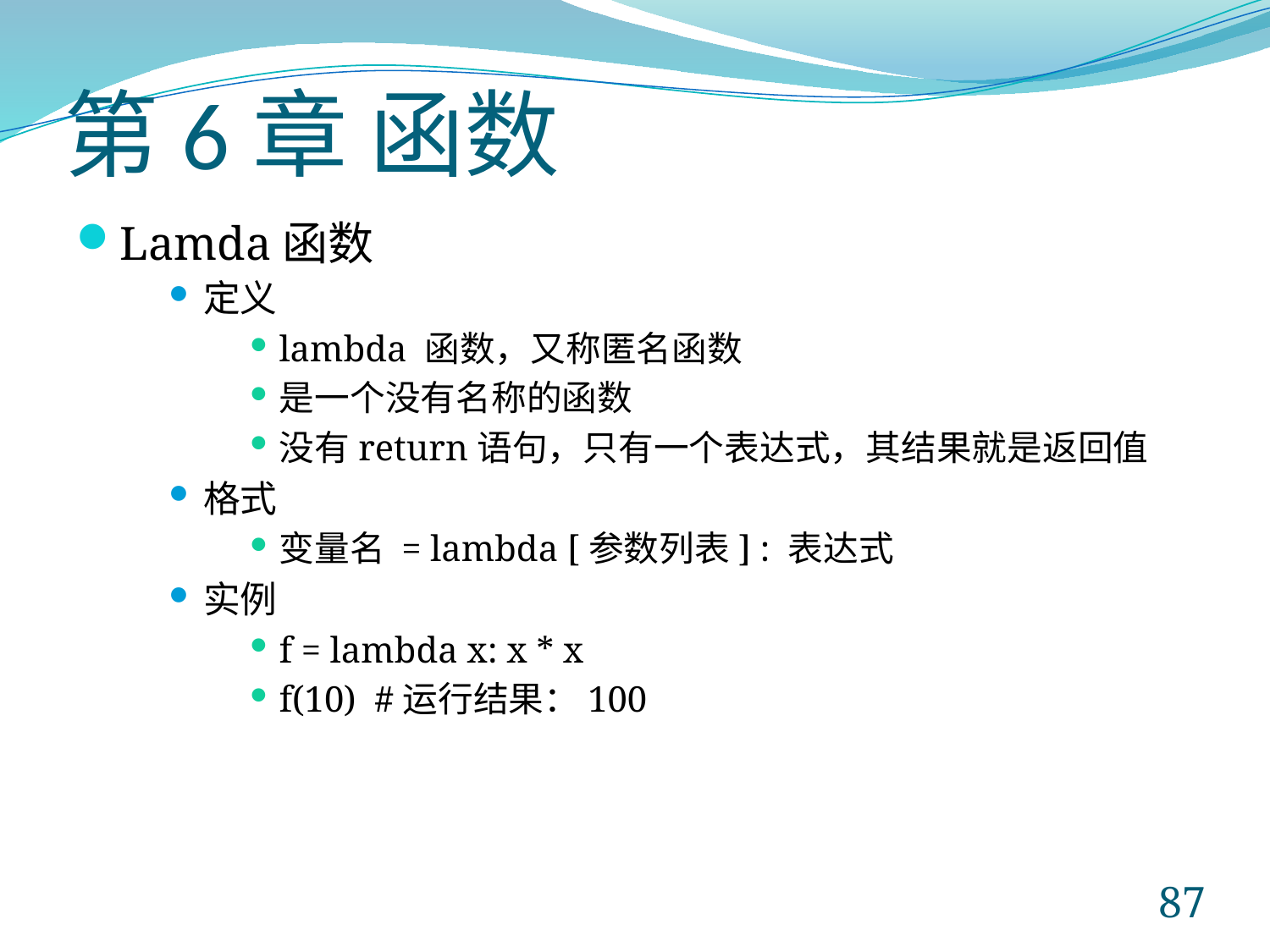

# 第6章 函数
Lamda函数

定义
lambda 函数，又称匿名函数
是一个没有名称的函数
没有return语句，只有一个表达式，其结果就是返回值
格式
变量名 = lambda [参数列表] : 表达式
实例
f = lambda x: x * x
f(10)  #运行结果：100
87